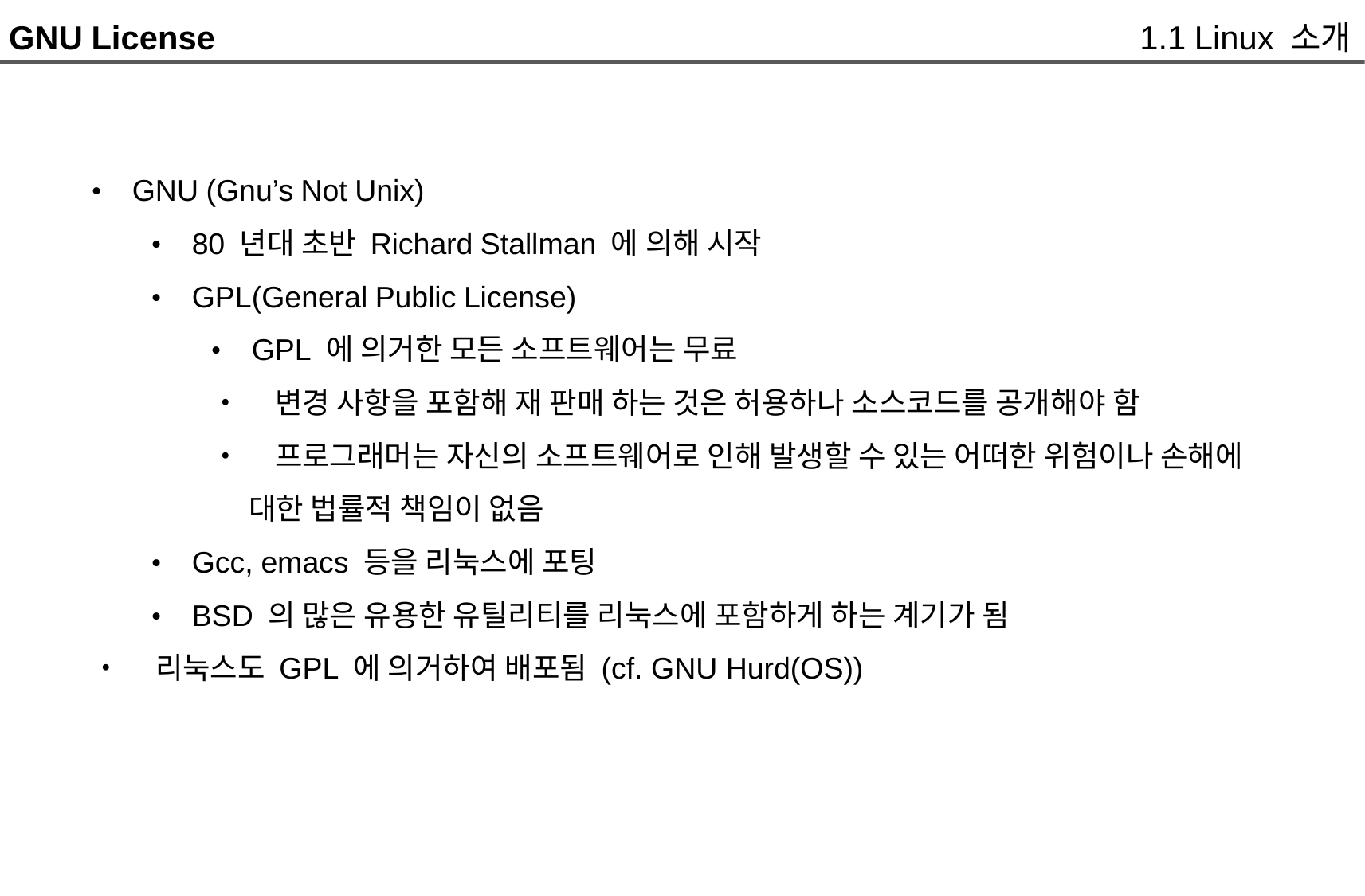

GNU License
1.1 Linux 소개

•    GNU (Gnu’s Not Unix)
	•    80 년대 초반 Richard Stallman 에 의해 시작
	•    GPL(General Public License)
		•    GPL 에 의거한 모든 소프트웨어는 무료
		•    변경 사항을 포함해 재 판매 하는 것은 허용하나 소스코드를 공개해야 함
		•    프로그래머는 자신의 소프트웨어로 인해 발생할 수 있는 어떠한 위험이나 손해에
			대한 법률적 책임이 없음
	•    Gcc, emacs 등을 리눅스에 포팅
	•    BSD 의 많은 유용한 유틸리티를 리눅스에 포함하게 하는 계기가 됨
•    리눅스도 GPL 에 의거하여 배포됨 (cf. GNU Hurd(OS))